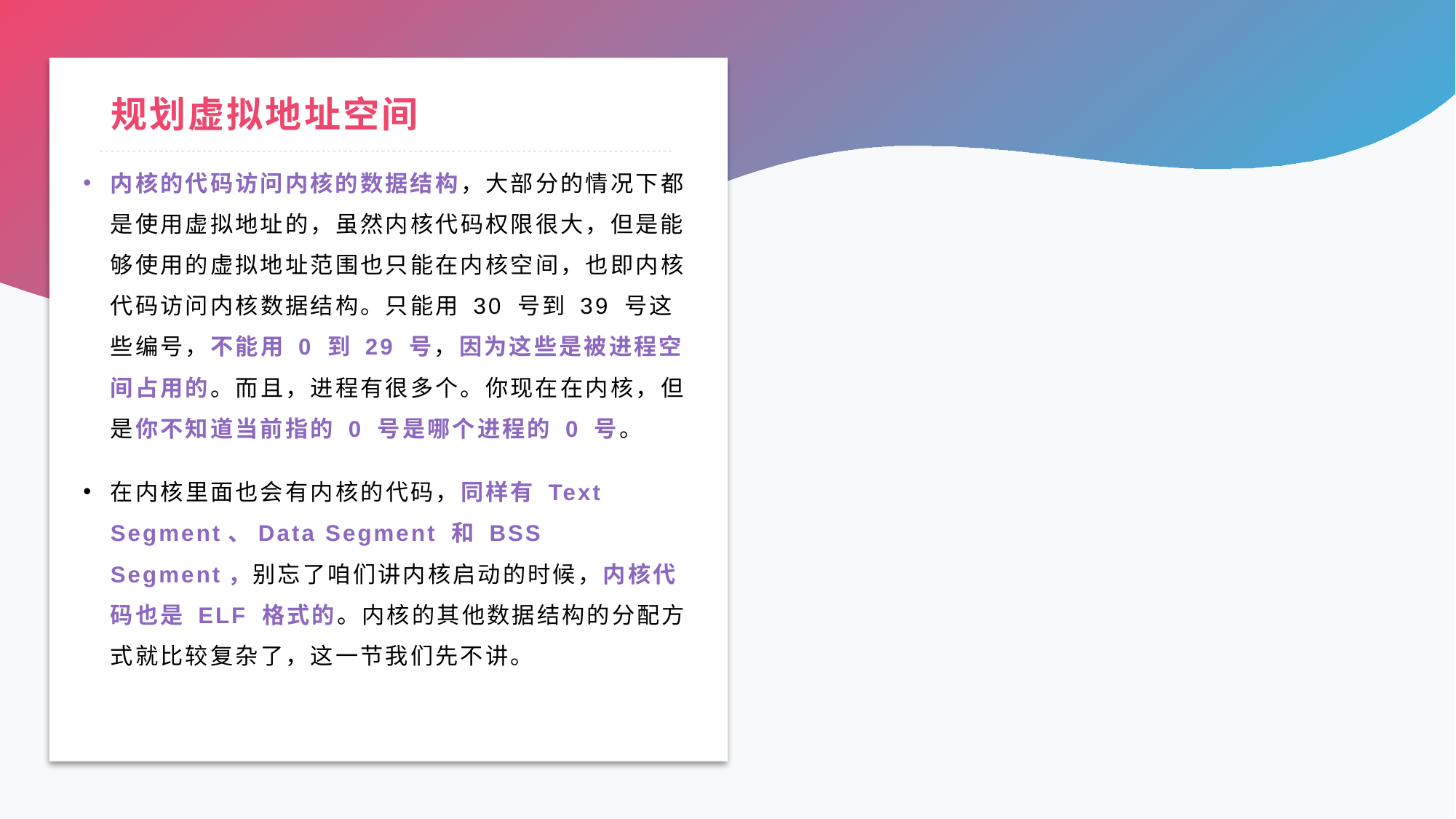

# 规划虚拟地址空间
内核的代码访问内核的数据结构，大部分的情况下都是使用虚拟地址的，虽然内核代码权限很大，但是能够使用的虚拟地址范围也只能在内核空间，也即内核代码访问内核数据结构。只能用 30 号到 39 号这些编号，不能用 0 到 29 号，因为这些是被进程空间占用的。而且，进程有很多个。你现在在内核，但是你不知道当前指的 0 号是哪个进程的 0 号。
在内核里面也会有内核的代码，同样有 Text Segment、Data Segment 和 BSS Segment，别忘了咱们讲内核启动的时候，内核代码也是 ELF 格式的。内核的其他数据结构的分配方式就比较复杂了，这一节我们先不讲。